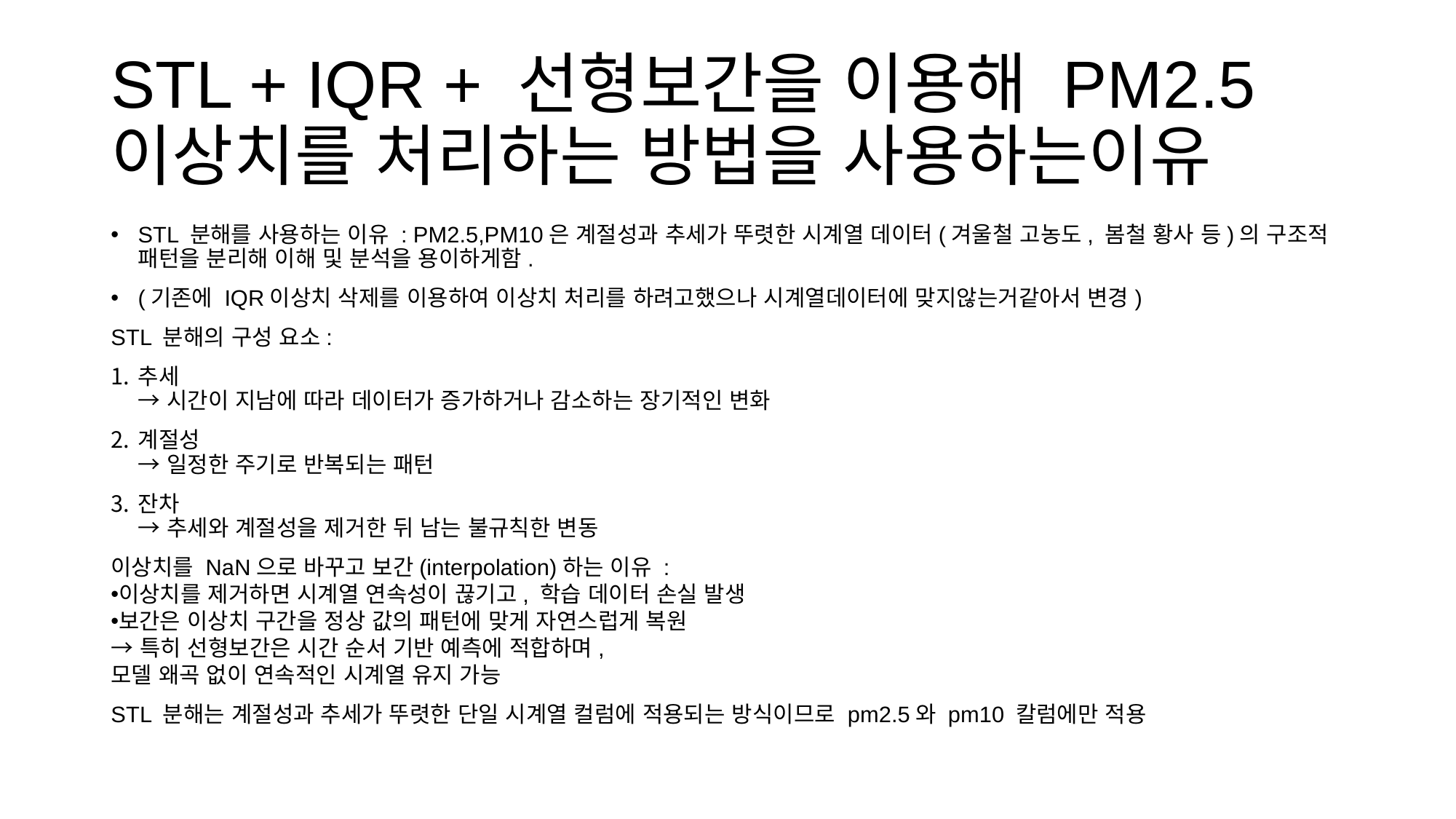

# STL + IQR + 선형보간을 이용해 PM2.5 이상치를 처리하는 방법을 사용하는이유
STL 분해를 사용하는 이유 : PM2.5,PM10은 계절성과 추세가 뚜렷한 시계열 데이터(겨울철 고농도, 봄철 황사 등)의 구조적 패턴을 분리해 이해 및 분석을 용이하게함.
(기존에 IQR이상치 삭제를 이용하여 이상치 처리를 하려고했으나 시계열데이터에 맞지않는거같아서 변경)
STL 분해의 구성 요소:
추세
→ 시간이 지남에 따라 데이터가 증가하거나 감소하는 장기적인 변화
계절성
→ 일정한 주기로 반복되는 패턴
잔차
→ 추세와 계절성을 제거한 뒤 남는 불규칙한 변동
이상치를 NaN으로 바꾸고 보간(interpolation)하는 이유 :
이상치를 제거하면 시계열 연속성이 끊기고, 학습 데이터 손실 발생
보간은 이상치 구간을 정상 값의 패턴에 맞게 자연스럽게 복원
→ 특히 선형보간은 시간 순서 기반 예측에 적합하며,
모델 왜곡 없이 연속적인 시계열 유지 가능
STL 분해는 계절성과 추세가 뚜렷한 단일 시계열 컬럼에 적용되는 방식이므로 pm2.5와 pm10 칼럼에만 적용